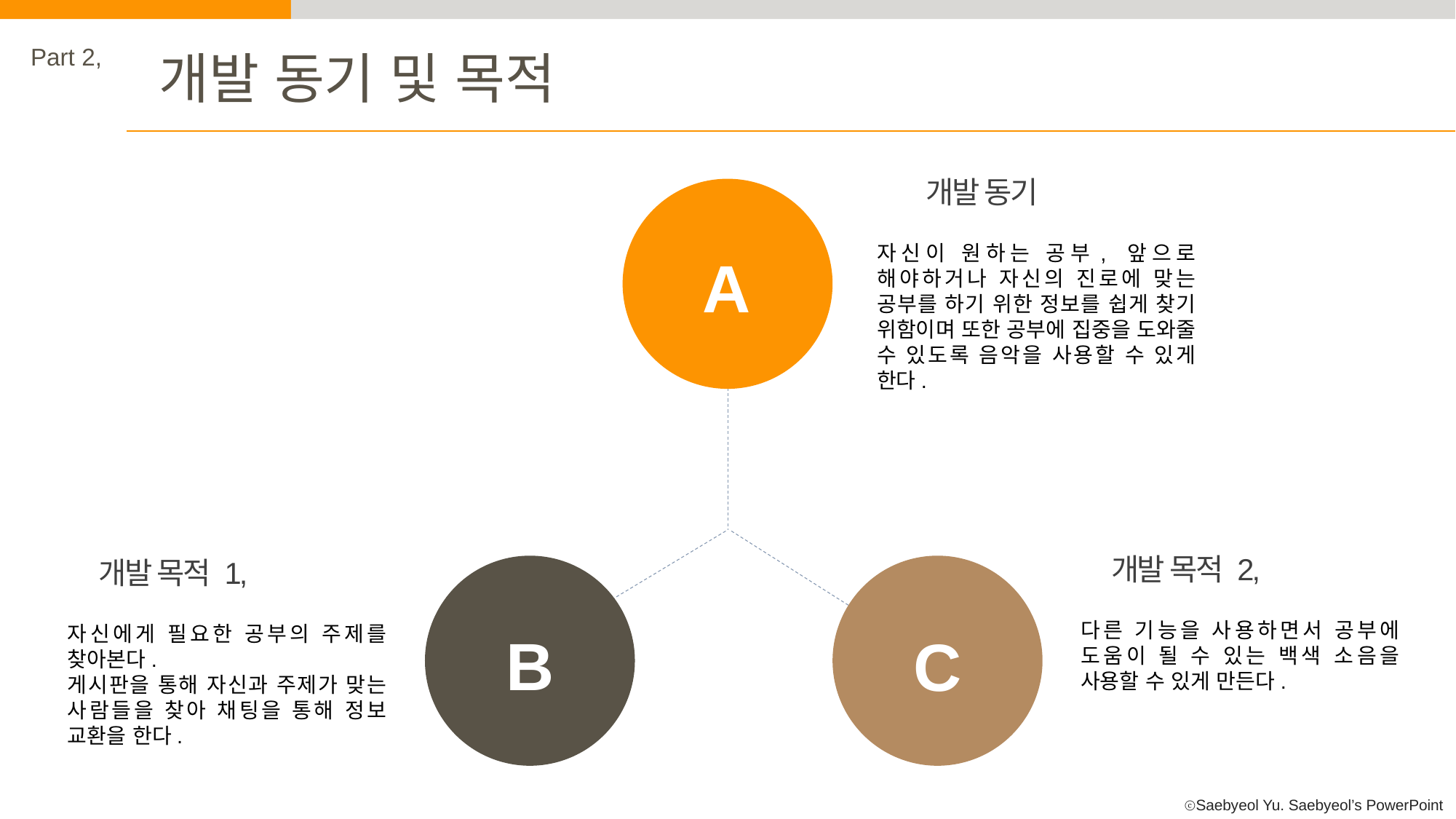

Part 2,
개발 동기 및 목적

개발 동기
자신이 원하는 공부, 앞으로 해야하거나 자신의 진로에 맞는 공부를 하기 위한 정보를 쉽게 찾기 위함이며 또한 공부에 집중을 도와줄 수 있도록 음악을 사용할 수 있게 한다.

A
개발 목적 2,
다른 기능을 사용하면서 공부에 도움이 될 수 있는 백색 소음을 사용할 수 있게 만든다.
개발 목적 1,
자신에게 필요한 공부의 주제를 찾아본다.
게시판을 통해 자신과 주제가 맞는 사람들을 찾아 채팅을 통해 정보 교환을 한다.

B
C